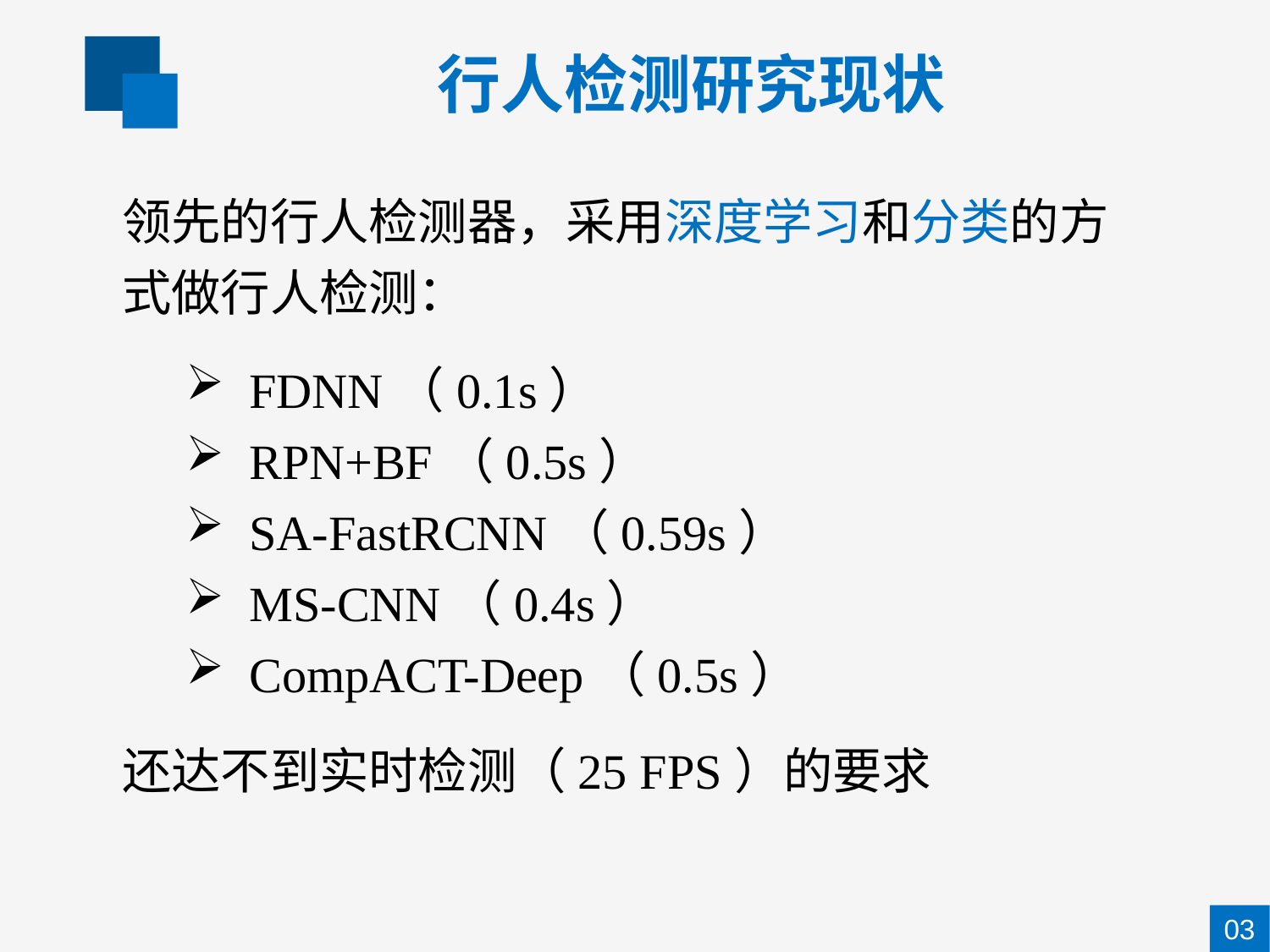

行人检测研究现状
领先的行人检测器，采用深度学习和分类的方式做行人检测：

FDNN（0.1s）
RPN+BF（0.5s）
SA-FastRCNN（0.59s）
MS-CNN（0.4s）
CompACT-Deep（0.5s）

还达不到实时检测（25 FPS）的要求

03